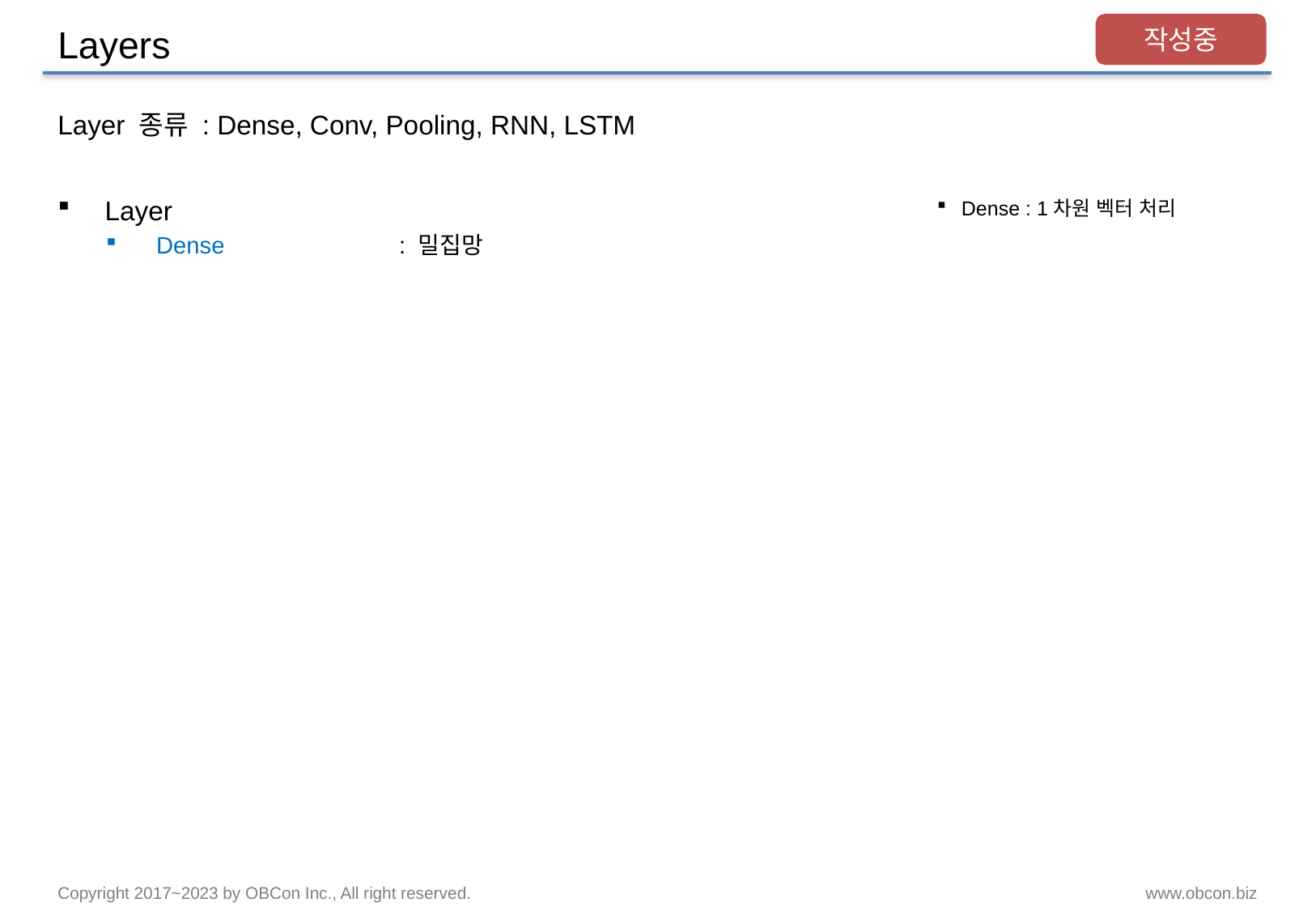

# Layers
작성중
Layer 종류 : Dense, Conv, Pooling, RNN, LSTM
Layer
Dense		: 밀집망

Dense : 1차원 벡터 처리